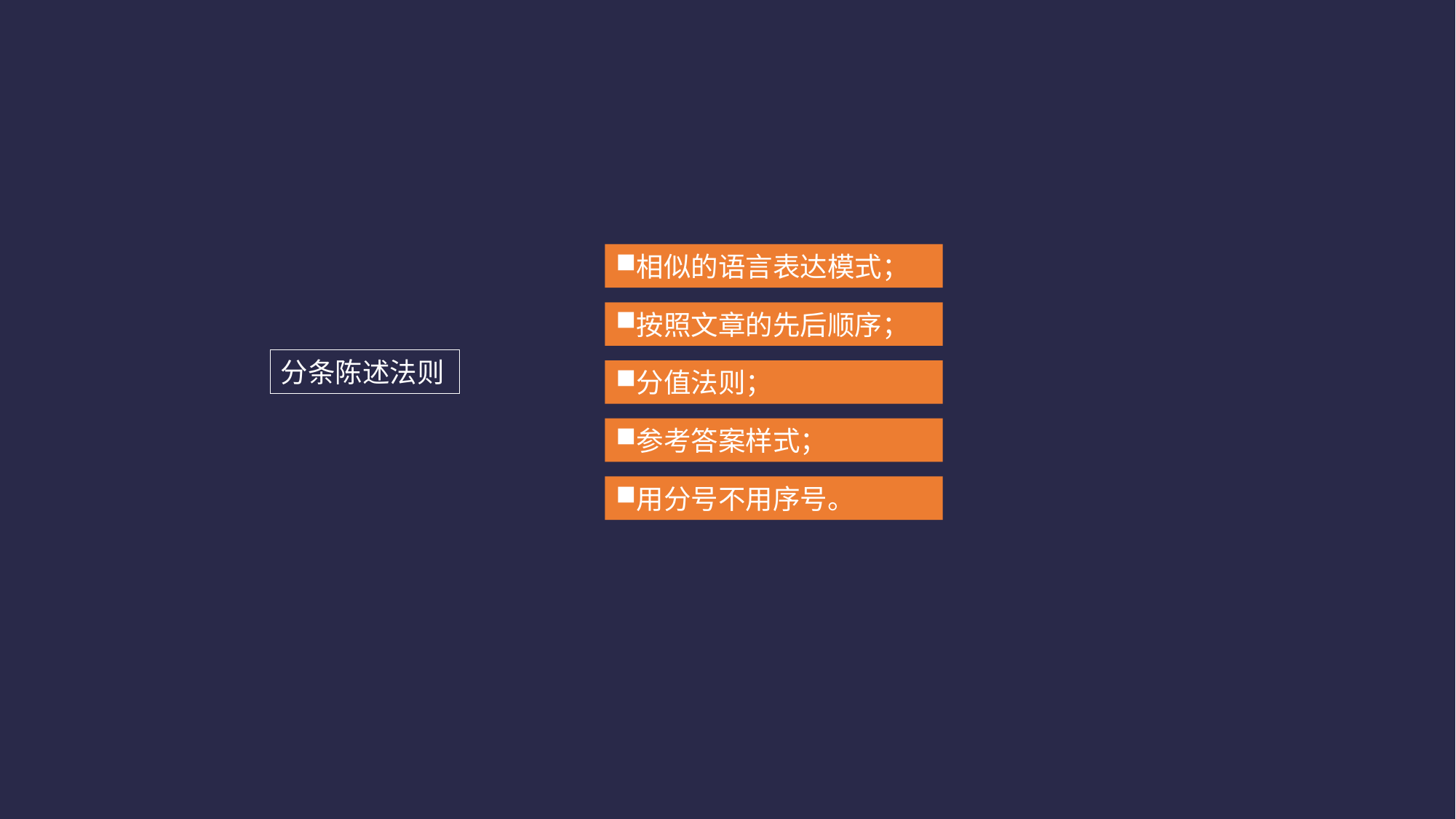

相似的语言表达模式；
按照文章的先后顺序；
分条陈述法则
分值法则；
参考答案样式；
用分号不用序号。